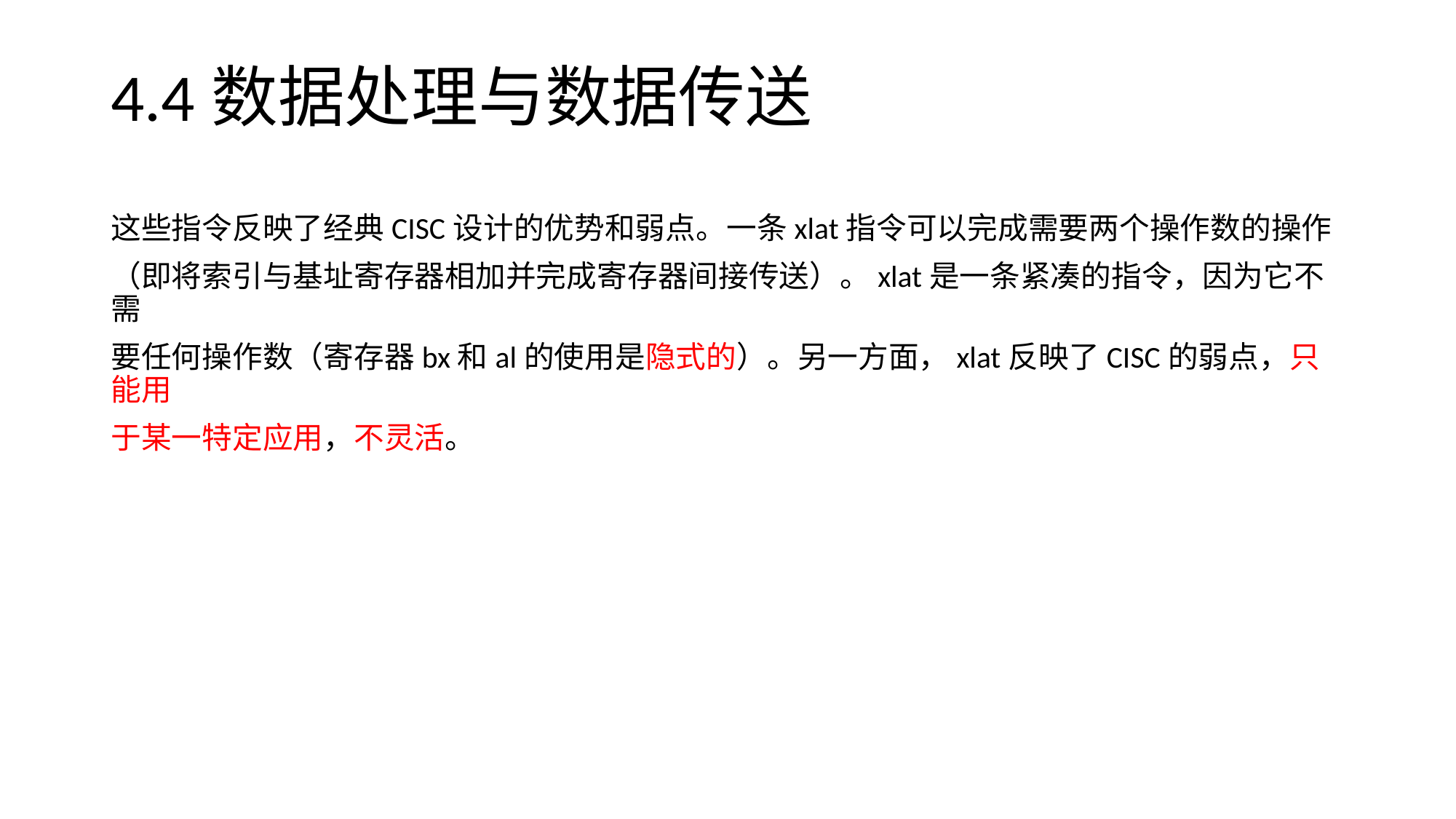

# 4.4数据处理与数据传送

这些指令反映了经典CISC设计的优势和弱点。一条xlat指令可以完成需要两个操作数的操作
（即将索引与基址寄存器相加并完成寄存器间接传送）。xlat是一条紧凑的指令，因为它不需
要任何操作数（寄存器bx和al的使用是隐式的）。另一方面，xlat反映了CISC的弱点，只能用
于某一特定应用，不灵活。